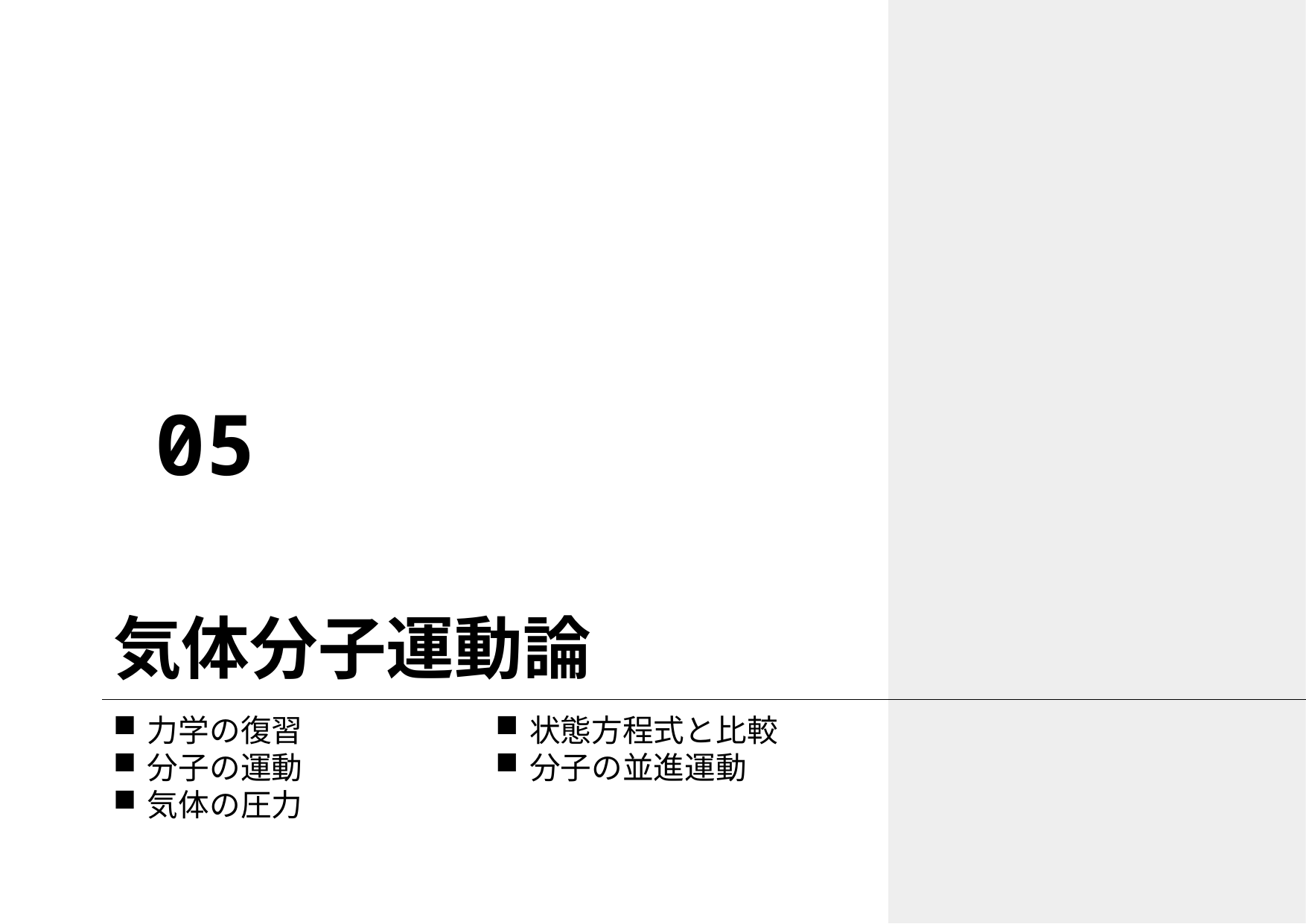

05
# 気体分子運動論
力学の復習
分子の運動
気体の圧力
状態方程式と比較
分子の並進運動